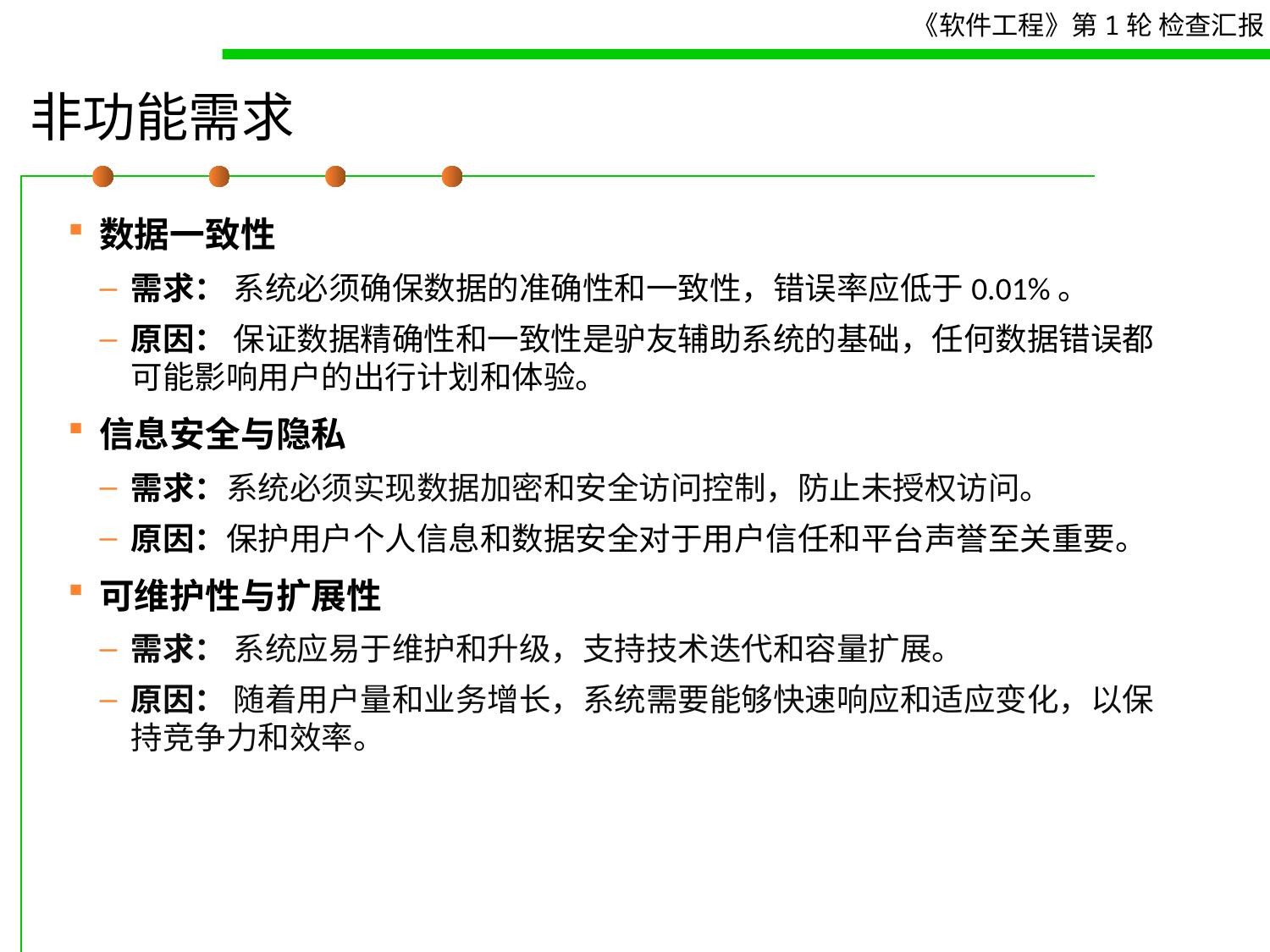

# 非功能需求
数据一致性
需求： 系统必须确保数据的准确性和一致性，错误率应低于0.01%。
原因： 保证数据精确性和一致性是驴友辅助系统的基础，任何数据错误都可能影响用户的出行计划和体验。
信息安全与隐私
需求：系统必须实现数据加密和安全访问控制，防止未授权访问。
原因：保护用户个人信息和数据安全对于用户信任和平台声誉至关重要。
可维护性与扩展性
需求： 系统应易于维护和升级，支持技术迭代和容量扩展。
原因： 随着用户量和业务增长，系统需要能够快速响应和适应变化，以保持竞争力和效率。